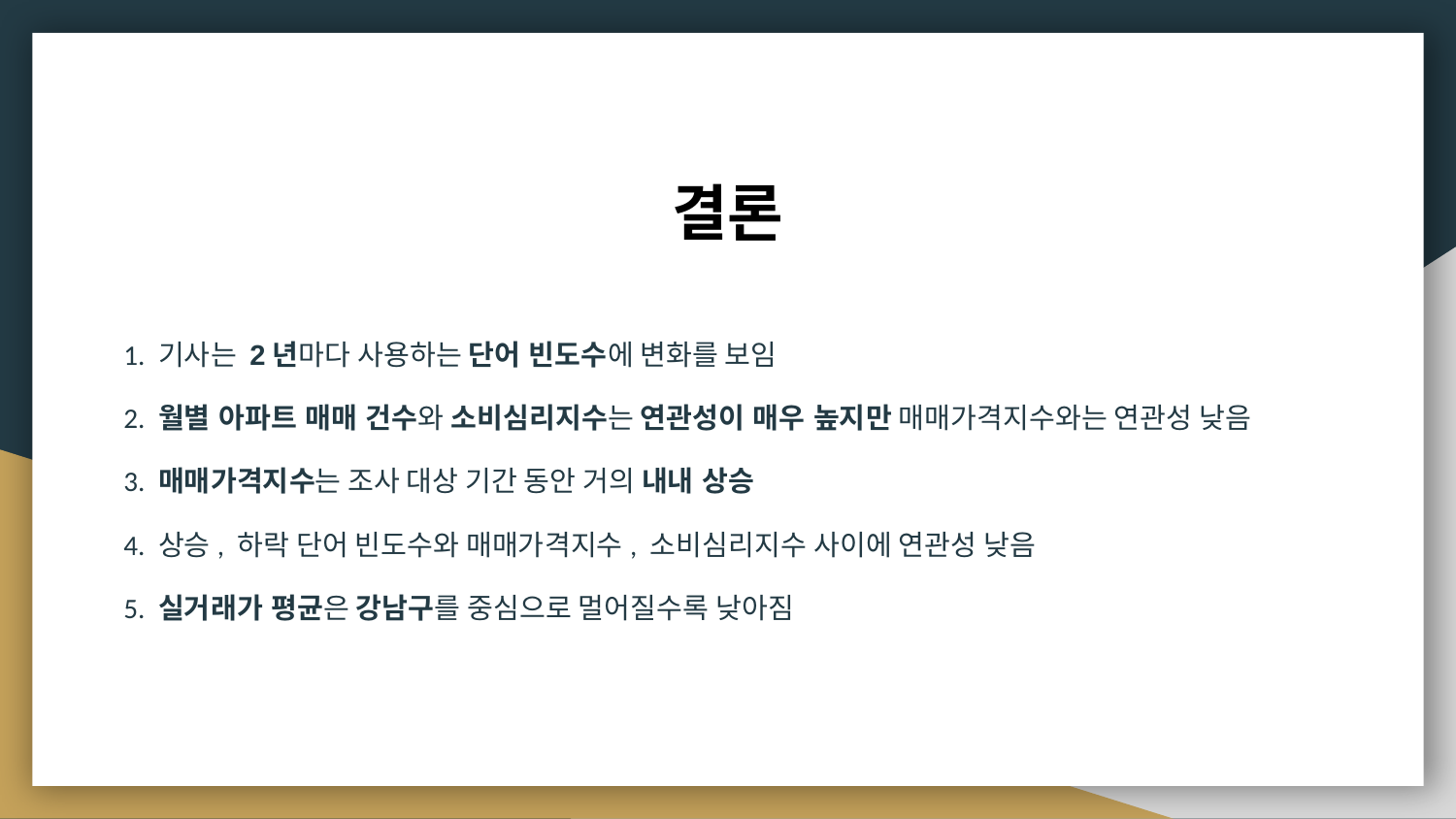

# 결론
1. 기사는 2년마다 사용하는 단어 빈도수에 변화를 보임
2. 월별 아파트 매매 건수와 소비심리지수는 연관성이 매우 높지만 매매가격지수와는 연관성 낮음
3. 매매가격지수는 조사 대상 기간 동안 거의 내내 상승
4. 상승, 하락 단어 빈도수와 매매가격지수, 소비심리지수 사이에 연관성 낮음
5. 실거래가 평균은 강남구를 중심으로 멀어질수록 낮아짐